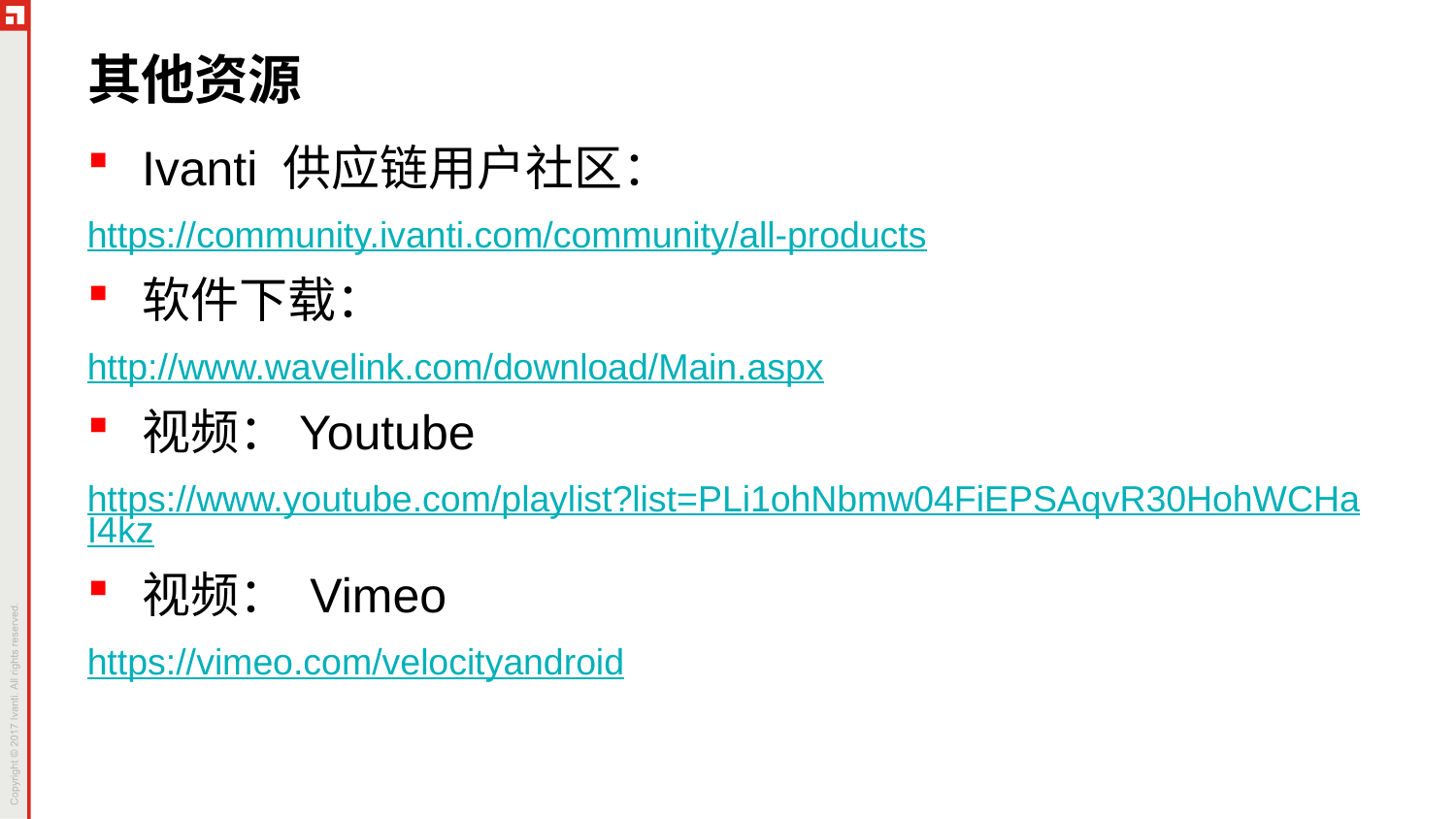

# 其他资源
Ivanti 供应链用户社区：
https://community.ivanti.com/community/all-products
软件下载：
http://www.wavelink.com/download/Main.aspx
视频：Youtube
https://www.youtube.com/playlist?list=PLi1ohNbmw04FiEPSAqvR30HohWCHaI4kz
视频： Vimeo
https://vimeo.com/velocityandroid